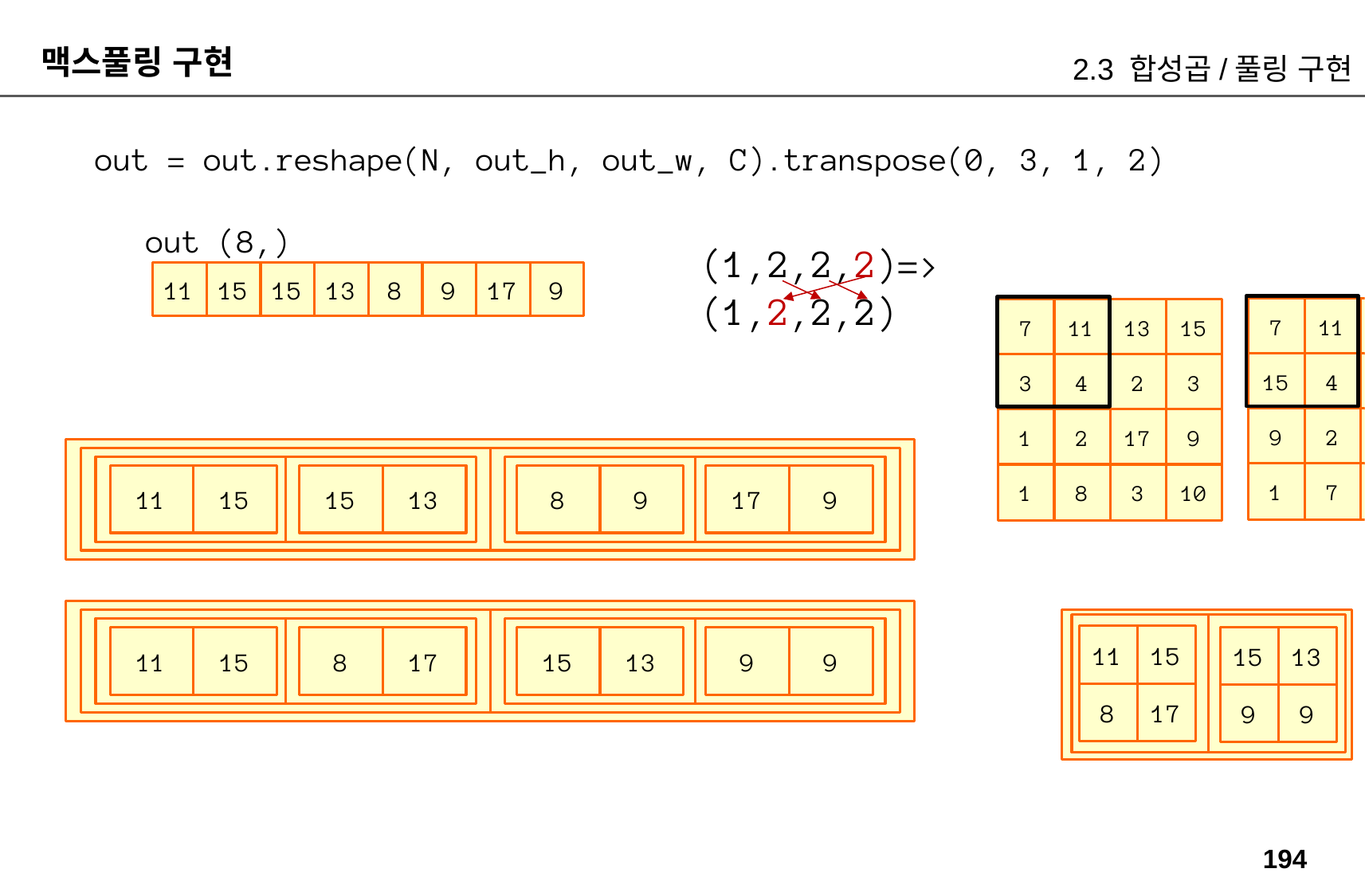

맥스풀링 구현
2.3 합성곱/풀링 구현
out = out.reshape(N, out_h, out_w, C).transpose(0, 3, 1, 2)
out (8,)
(1,2,2,2)=>
(1,2,2,2)
11
15
15
13
8
9
17
9

7
11
13
5
7
11
13
15
15
4
2
3
3
4
2
3
9
2
7
9
1
2
17
9

1
7
3
4
1
8
3
10
13
9
15
9
11
15
8
17

15
11
13
15
17
9
15
13
8
9
11
15
17
8
9
9